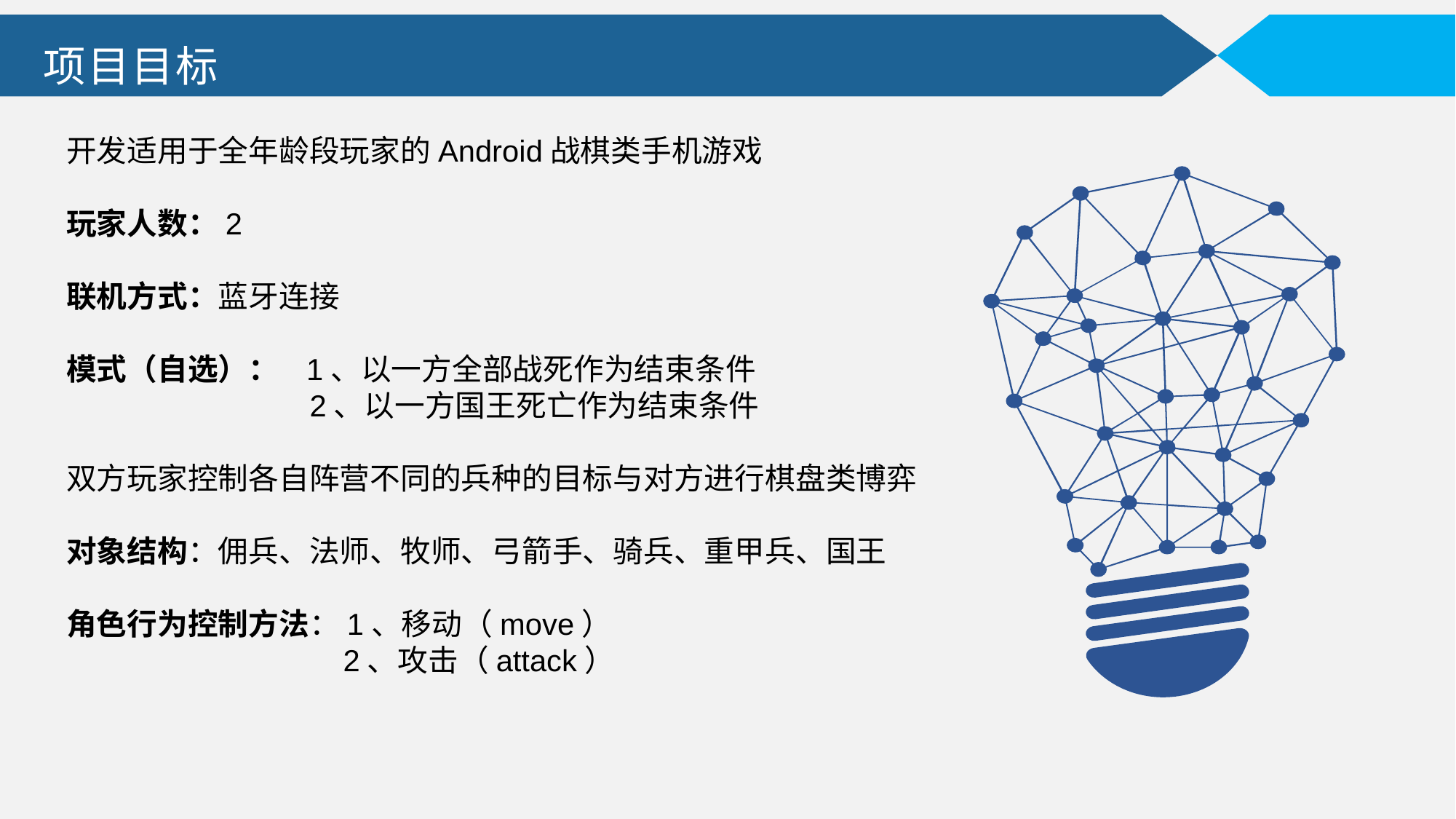

项目目标

开发适用于全年龄段玩家的Android战棋类手机游戏

玩家人数：2

联机方式：蓝牙连接

模式（自选）：   1、以一方全部战死作为结束条件
		   2、以一方国王死亡作为结束条件

双方玩家控制各自阵营不同的兵种的目标与对方进行棋盘类博弈

对象结构：佣兵、法师、牧师、弓箭手、骑兵、重甲兵、国王

角色行为控制方法：1、移动（move）
		       2、攻击（attack）